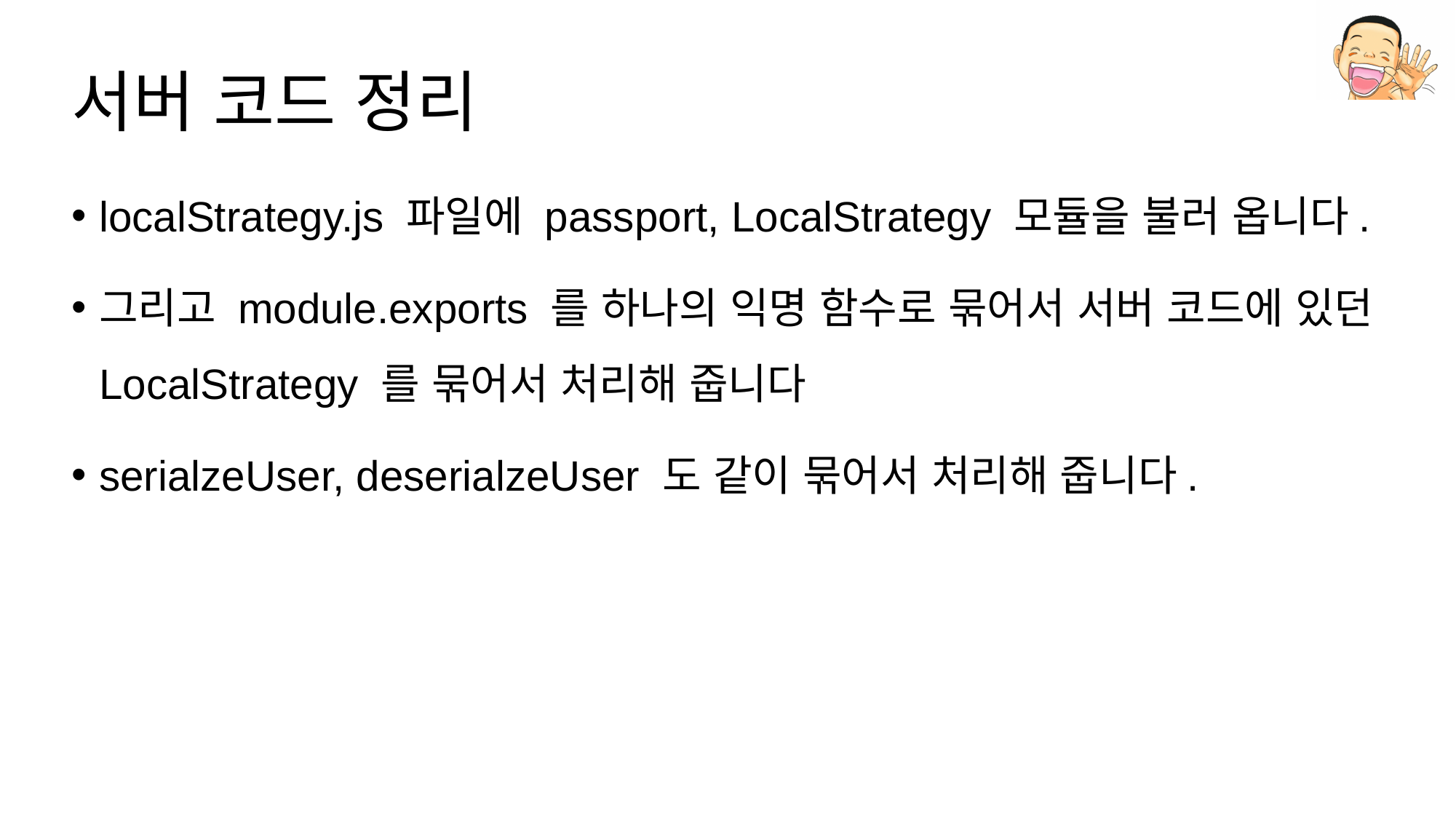

# 서버 코드 정리
localStrategy.js 파일에 passport, LocalStrategy 모듈을 불러 옵니다.
그리고 module.exports 를 하나의 익명 함수로 묶어서 서버 코드에 있던 LocalStrategy 를 묶어서 처리해 줍니다
serialzeUser, deserialzeUser 도 같이 묶어서 처리해 줍니다.